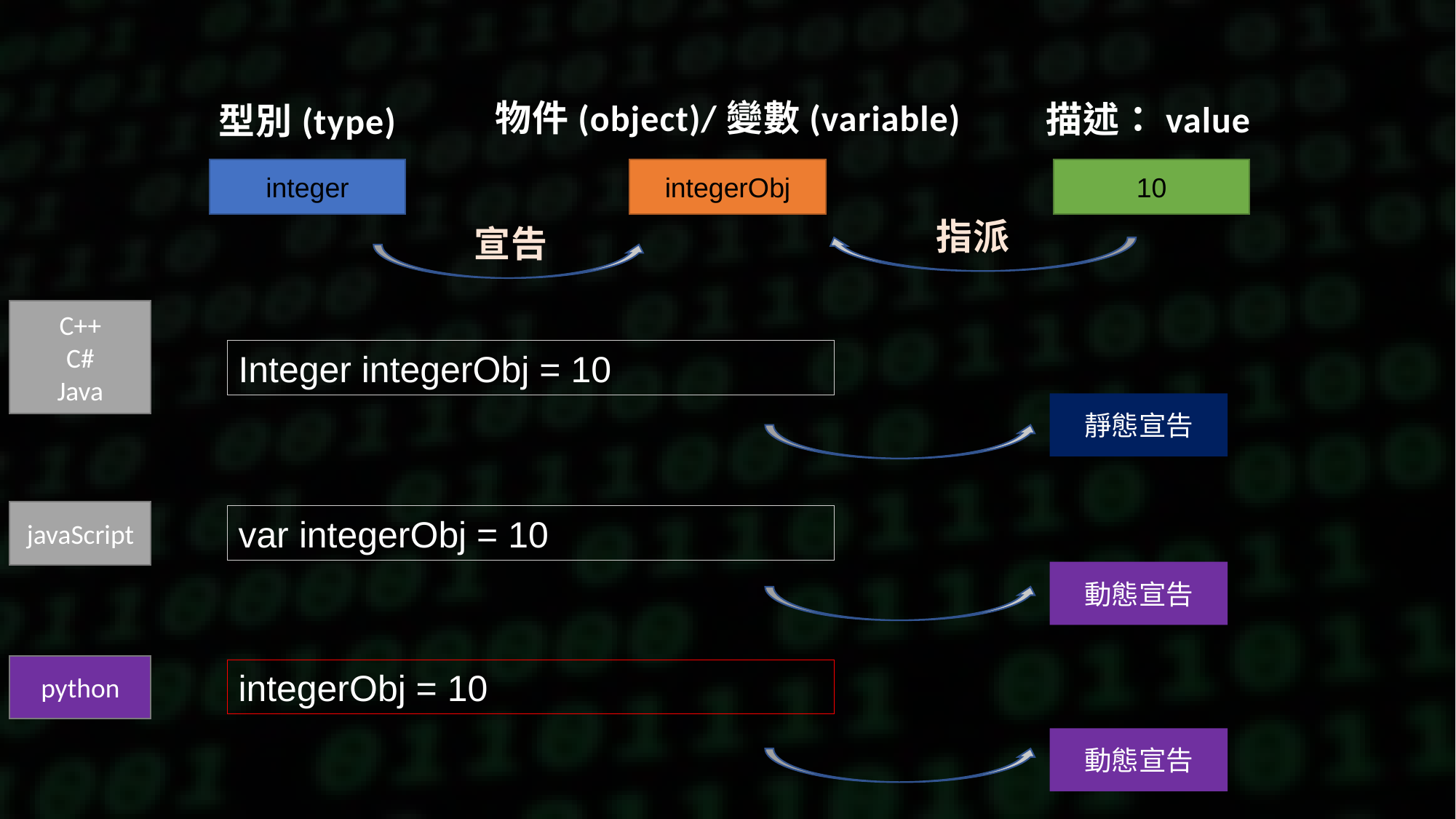

物件(object)/變數(variable)
描述：value
型別(type)
10
integer
integerObj
指派
宣告

C++
C#
Java
Integer integerObj = 10
靜態宣告

javaScript
var integerObj = 10
動態宣告

python
integerObj = 10
動態宣告